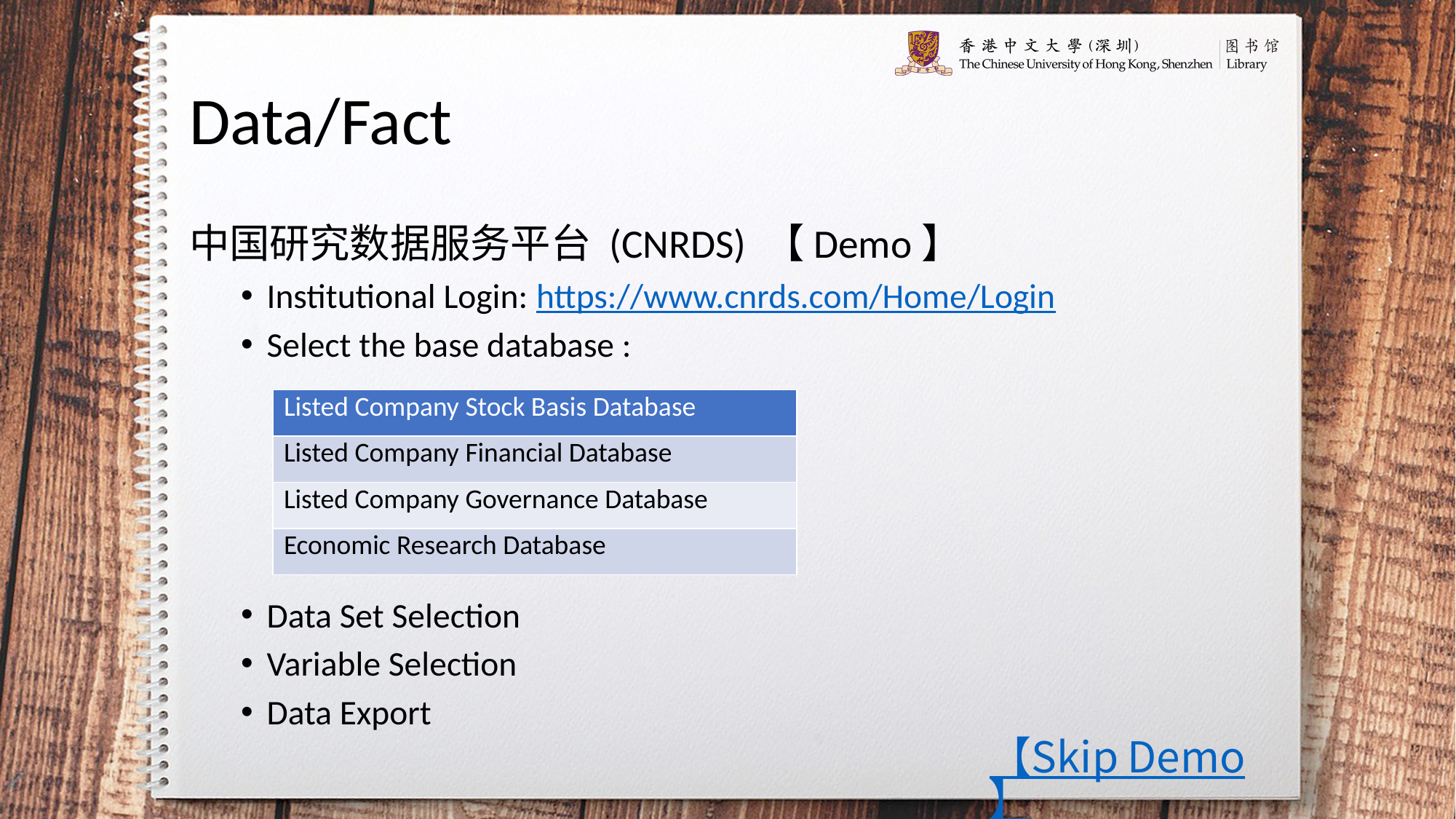

# Data/Fact
中国研究数据服务平台 (CNRDS) 【Demo】
Institutional Login: https://www.cnrds.com/Home/Login
Select the base database :

Data Set Selection
Variable Selection
Data Export

| Listed Company Stock Basis Database |
| --- |
| Listed Company Financial Database |
| Listed Company Governance Database |
| Economic Research Database |
【Skip Demo】